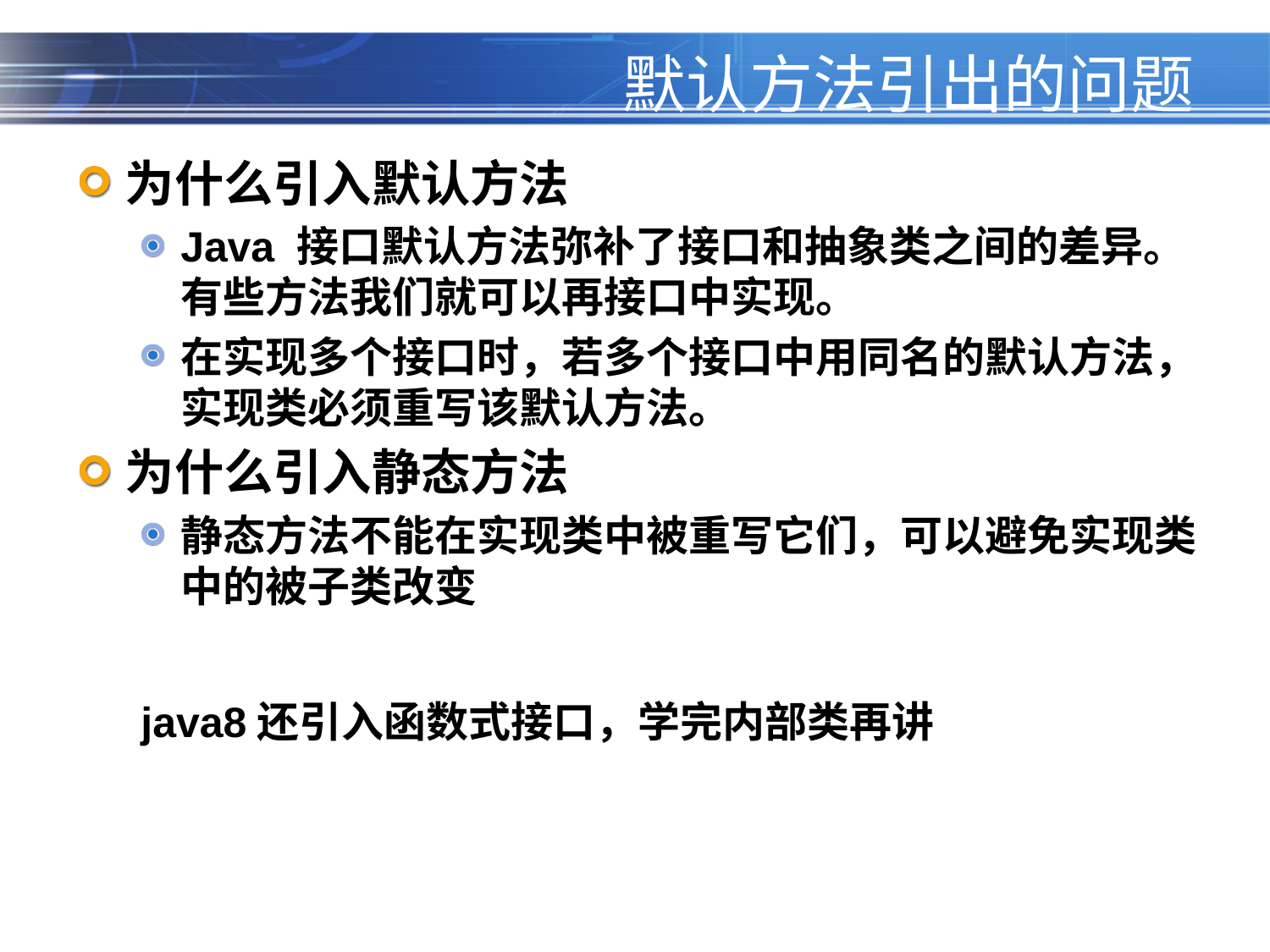

# 默认方法引出的问题
为什么引入默认方法
Java 接口默认方法弥补了接口和抽象类之间的差异。有些方法我们就可以再接口中实现。
在实现多个接口时，若多个接口中用同名的默认方法，实现类必须重写该默认方法。
为什么引入静态方法
静态方法不能在实现类中被重写它们，可以避免实现类中的被子类改变

java8还引入函数式接口，学完内部类再讲